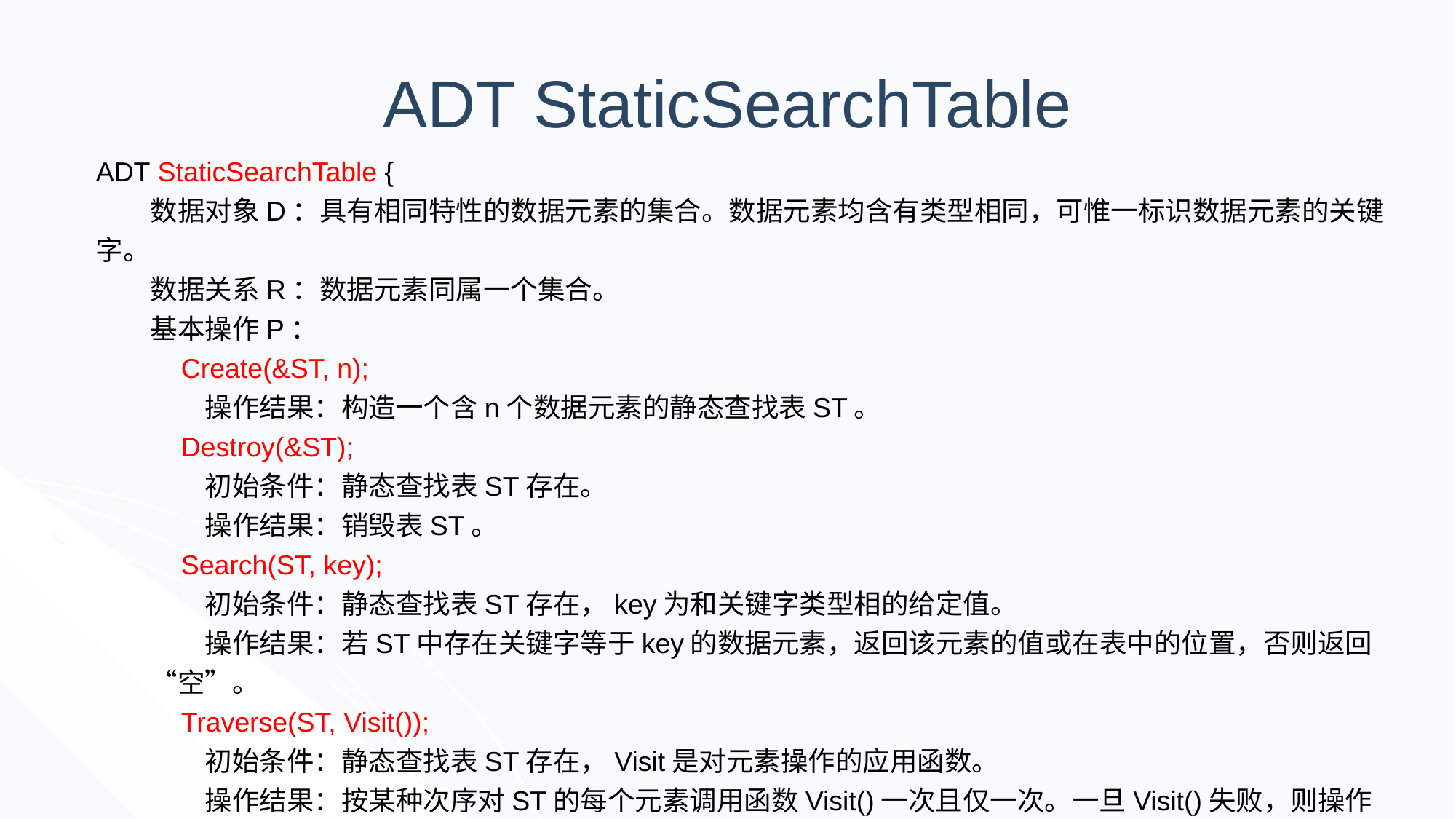

# ADT StaticSearchTable
ADT StaticSearchTable {
数据对象D：具有相同特性的数据元素的集合。数据元素均含有类型相同，可惟一标识数据元素的关键字。
数据关系R：数据元素同属一个集合。
基本操作P：
    Create(&ST, n);
操作结果：构造一个含n个数据元素的静态查找表ST。
    Destroy(&ST);
初始条件：静态查找表ST存在。
操作结果：销毁表ST。
    Search(ST, key);
初始条件：静态查找表ST存在，key为和关键字类型相的给定值。
操作结果：若ST中存在关键字等于key的数据元素，返回该元素的值或在表中的位置，否则返回“空”。
    Traverse(ST, Visit());
初始条件：静态查找表ST存在，Visit是对元素操作的应用函数。
操作结果：按某种次序对ST的每个元素调用函数Visit()一次且仅一次。一旦Visit()失败，则操作失败。
} ADT StaticSearchTable